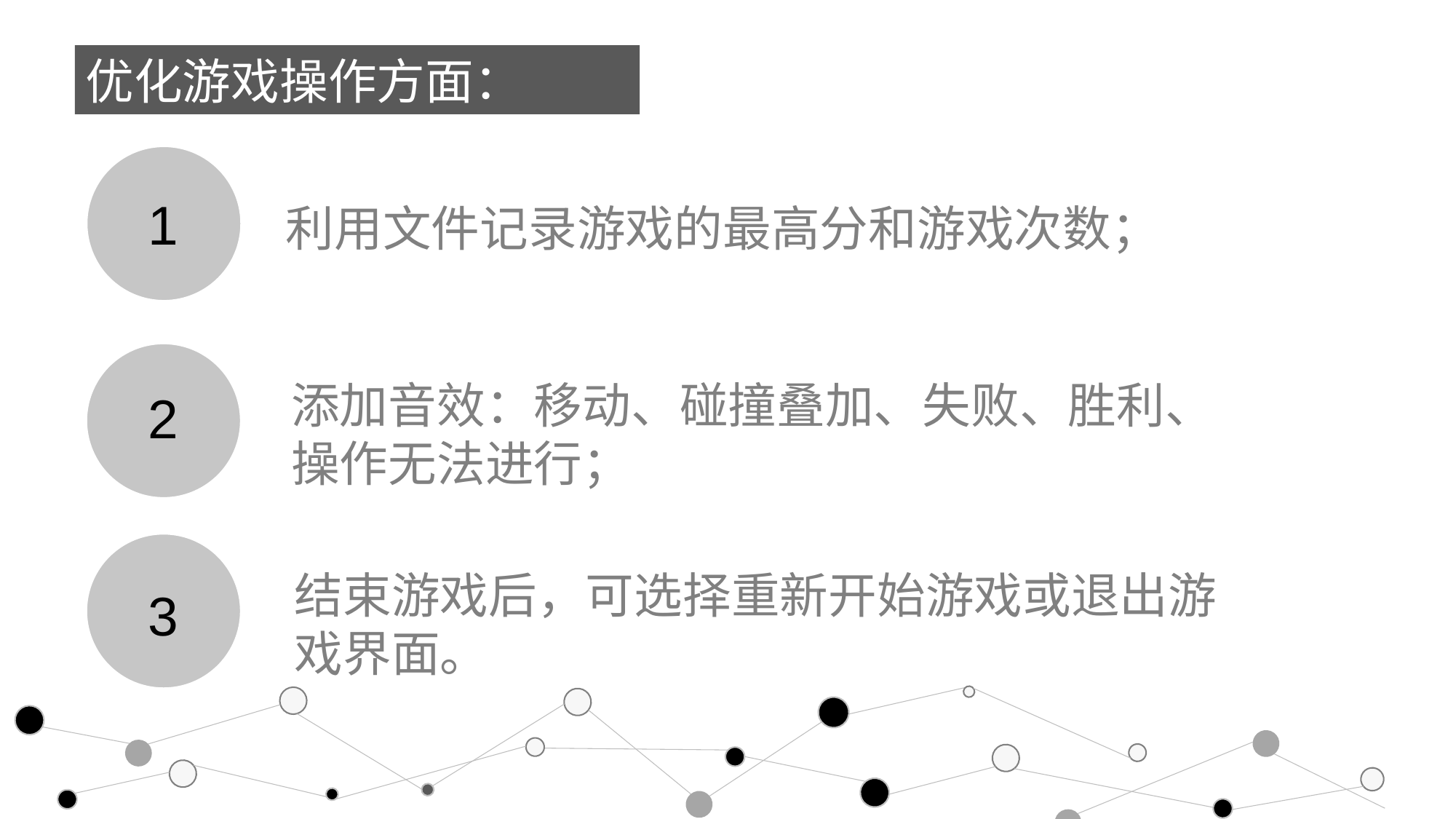

优化游戏操作方面：

1
利用文件记录游戏的最高分和游戏次数；

添加音效：移动、碰撞叠加、失败、胜利、操作无法进行；
2

结束游戏后，可选择重新开始游戏或退出游戏界面。
3